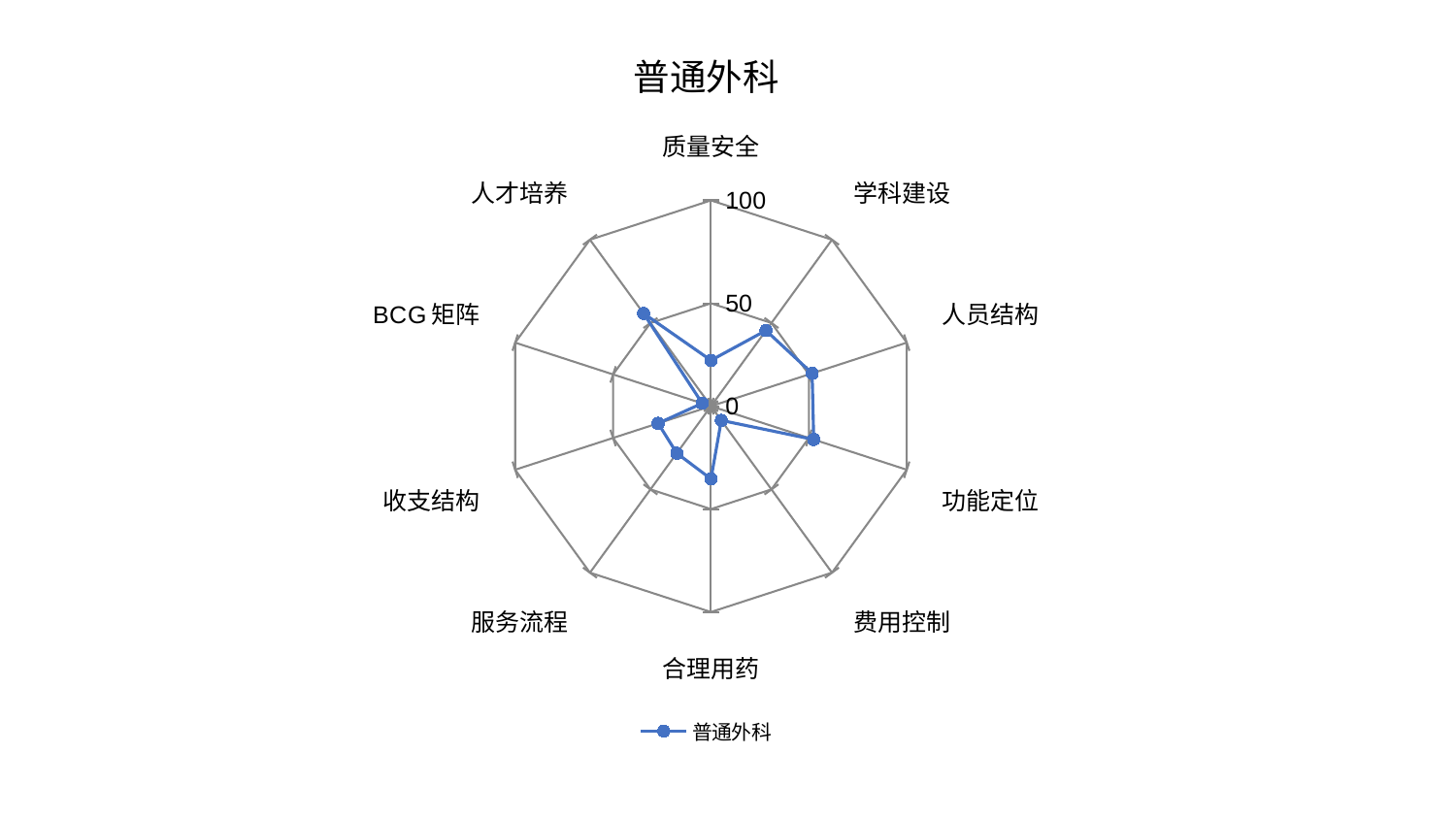

### Chart: 普通外科

| Category | 普通外科 |
|---|---|
| 质量安全 | 22.272373044496717 |
| 学科建设 | 45.46556197553963 |
| 人员结构 | 51.66802906675619 |
| 功能定位 | 52.46896036003752 |
| 费用控制 | 8.554224820963189 |
| 合理用药 | 35.3288945005651 |
| 服务流程 | 28.271749442712643 |
| 收支结构 | 27.017744046392917 |
| BCG矩阵 | 4.50113473608453 |
| 人才培养 | 55.75997060188386 |
122